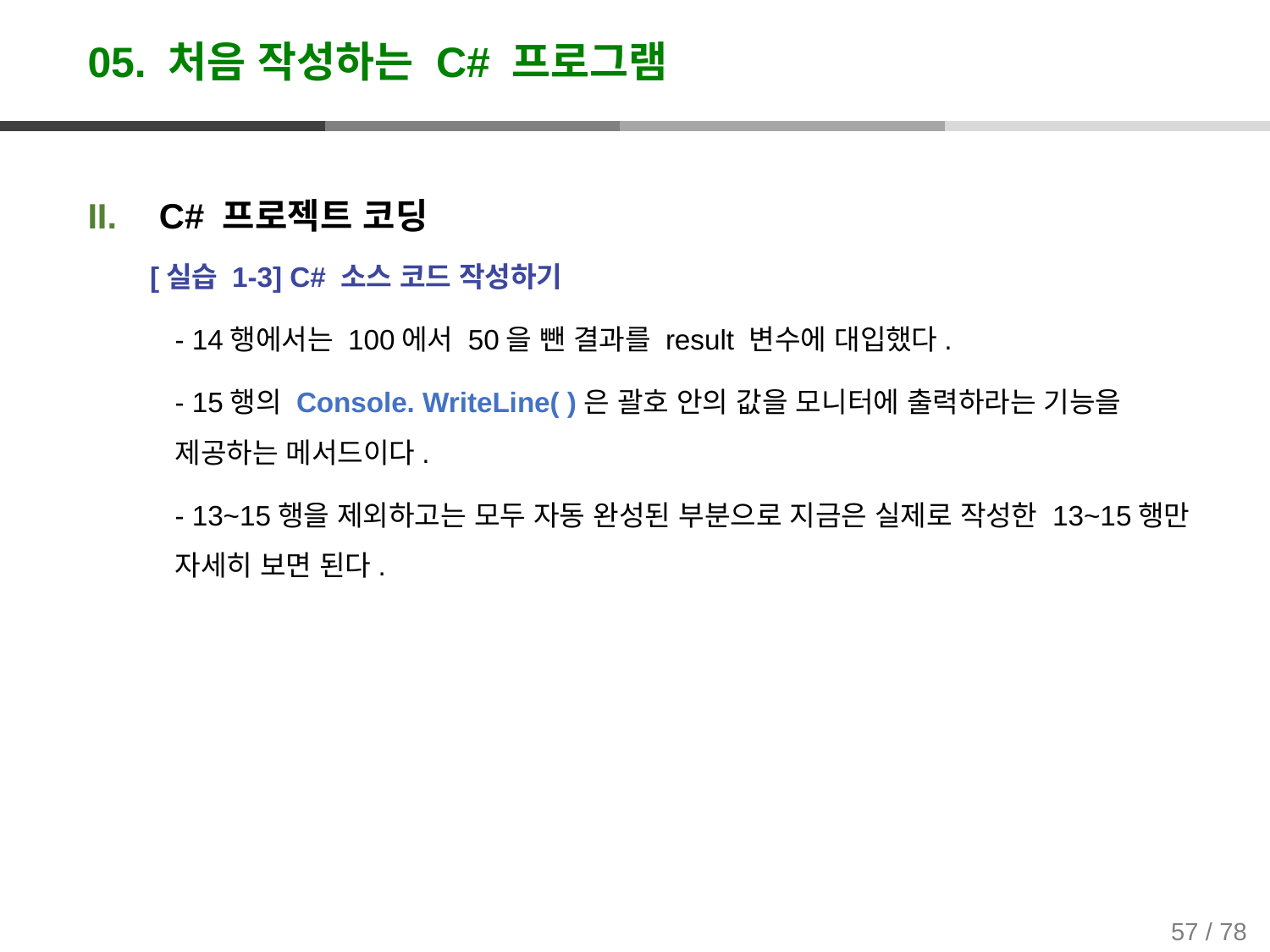

# 05. 처음 작성하는 C# 프로그램
C# 프로젝트 코딩
[실습 1-3] C# 소스 코드 작성하기
- 14행에서는 100에서 50을 뺀 결과를 result 변수에 대입했다.
- 15행의 Console. WriteLine( )은 괄호 안의 값을 모니터에 출력하라는 기능을 제공하는 메서드이다.
- 13~15행을 제외하고는 모두 자동 완성된 부분으로 지금은 실제로 작성한 13~15행만 자세히 보면 된다.